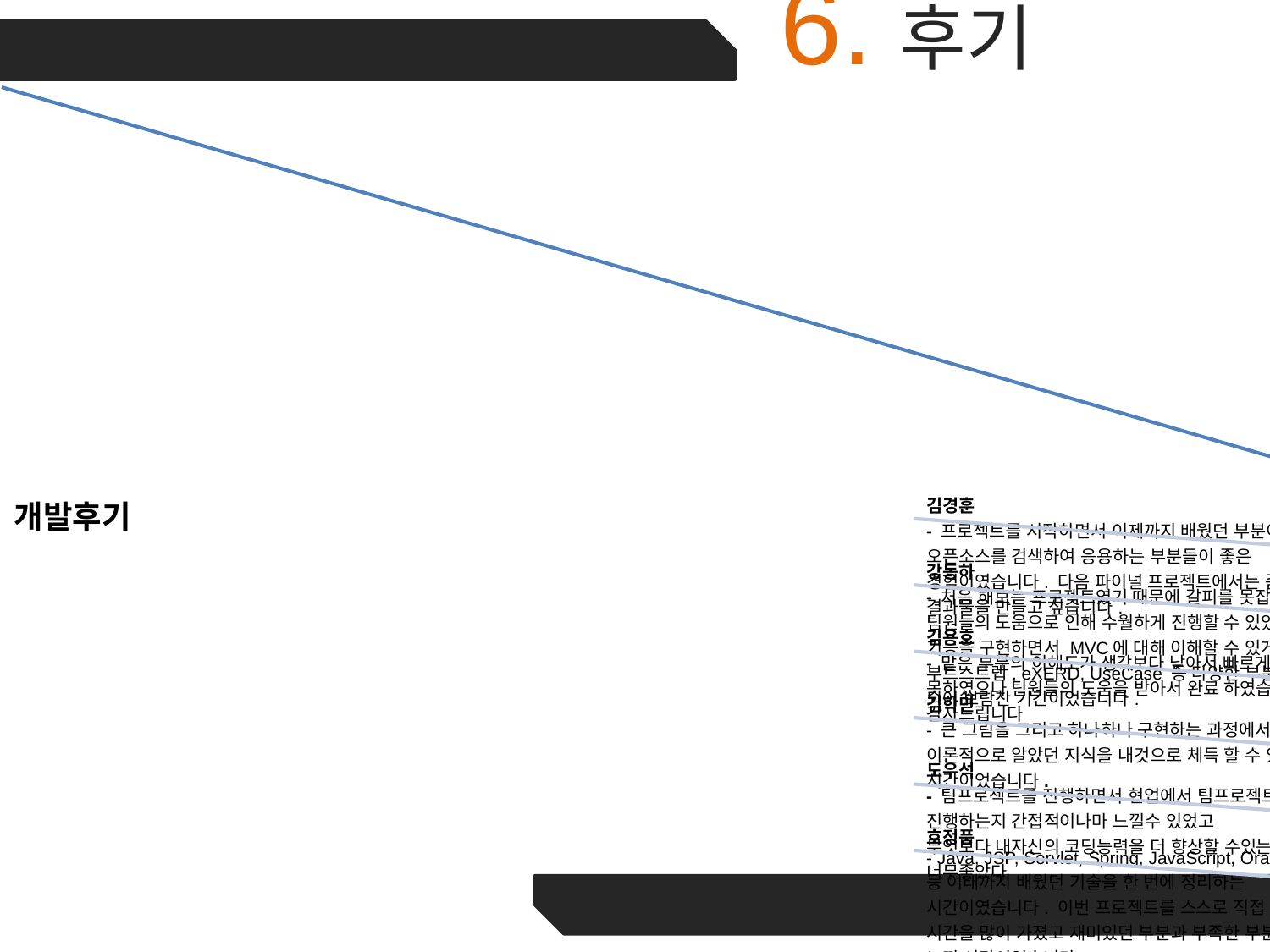

6.후기

개발후기
김경훈
강동하
김용호
호정풍
김학민
- 큰 그림을 그리고 하나하나 구현하는 과정에서
도우석